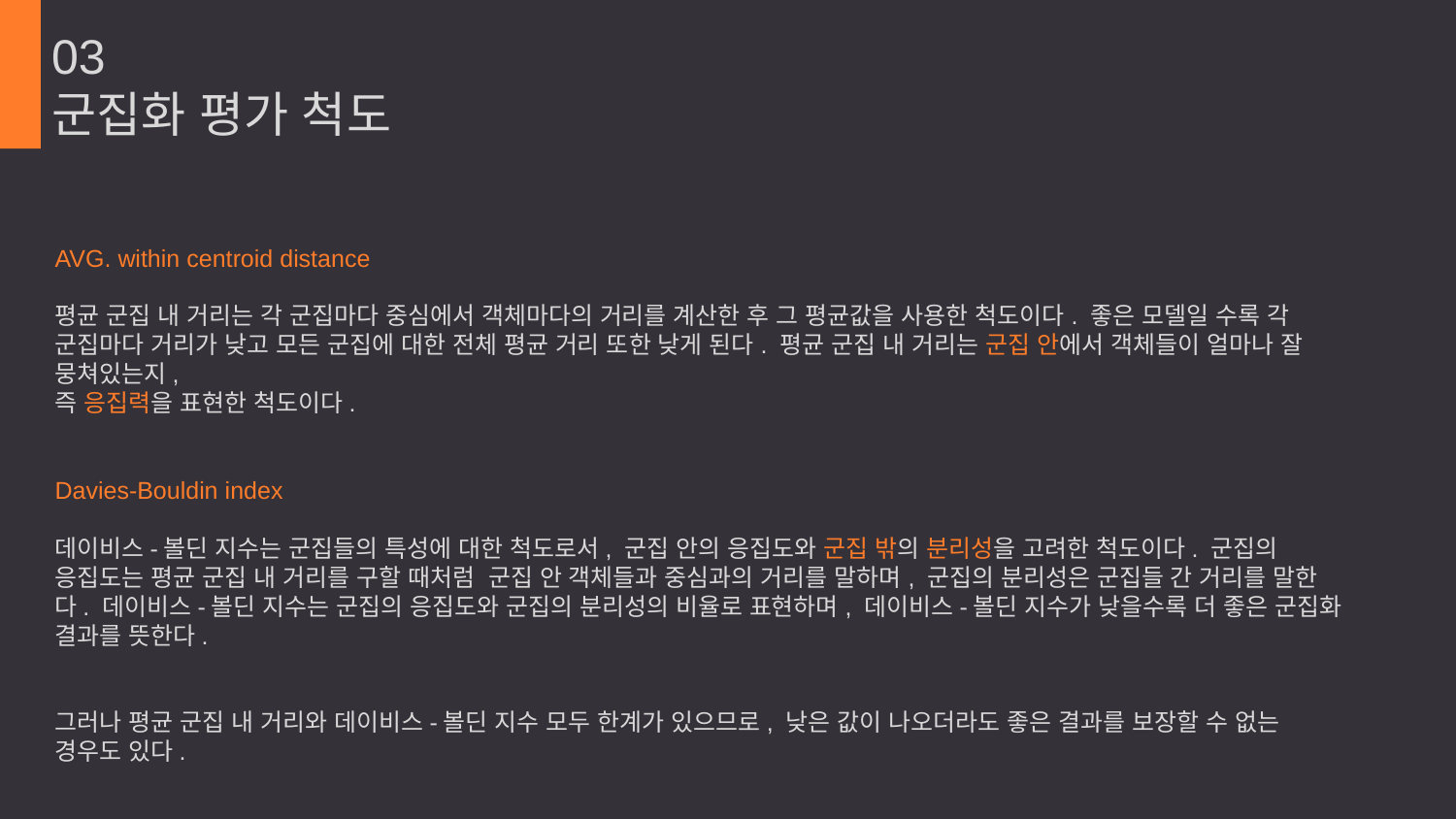

03
군집화 평가 척도
AVG. within centroid distance

평균 군집 내 거리는 각 군집마다 중심에서 객체마다의 거리를 계산한 후 그 평균값을 사용한 척도이다. 좋은 모델일 수록 각 군집마다 거리가 낮고 모든 군집에 대한 전체 평균 거리 또한 낮게 된다. 평균 군집 내 거리는 군집 안에서 객체들이 얼마나 잘 뭉쳐있는지,
즉 응집력을 표현한 척도이다.

Davies-Bouldin index

데이비스-볼딘 지수는 군집들의 특성에 대한 척도로서, 군집 안의 응집도와 군집 밖의 분리성을 고려한 척도이다. 군집의 응집도는 평균 군집 내 거리를 구할 때처럼  군집 안 객체들과 중심과의 거리를 말하며, 군집의 분리성은 군집들 간 거리를 말한다. 데이비스-볼딘 지수는 군집의 응집도와 군집의 분리성의 비율로 표현하며, 데이비스-볼딘 지수가 낮을수록 더 좋은 군집화 결과를 뜻한다.

그러나 평균 군집 내 거리와 데이비스-볼딘 지수 모두 한계가 있으므로, 낮은 값이 나오더라도 좋은 결과를 보장할 수 없는 경우도 있다.